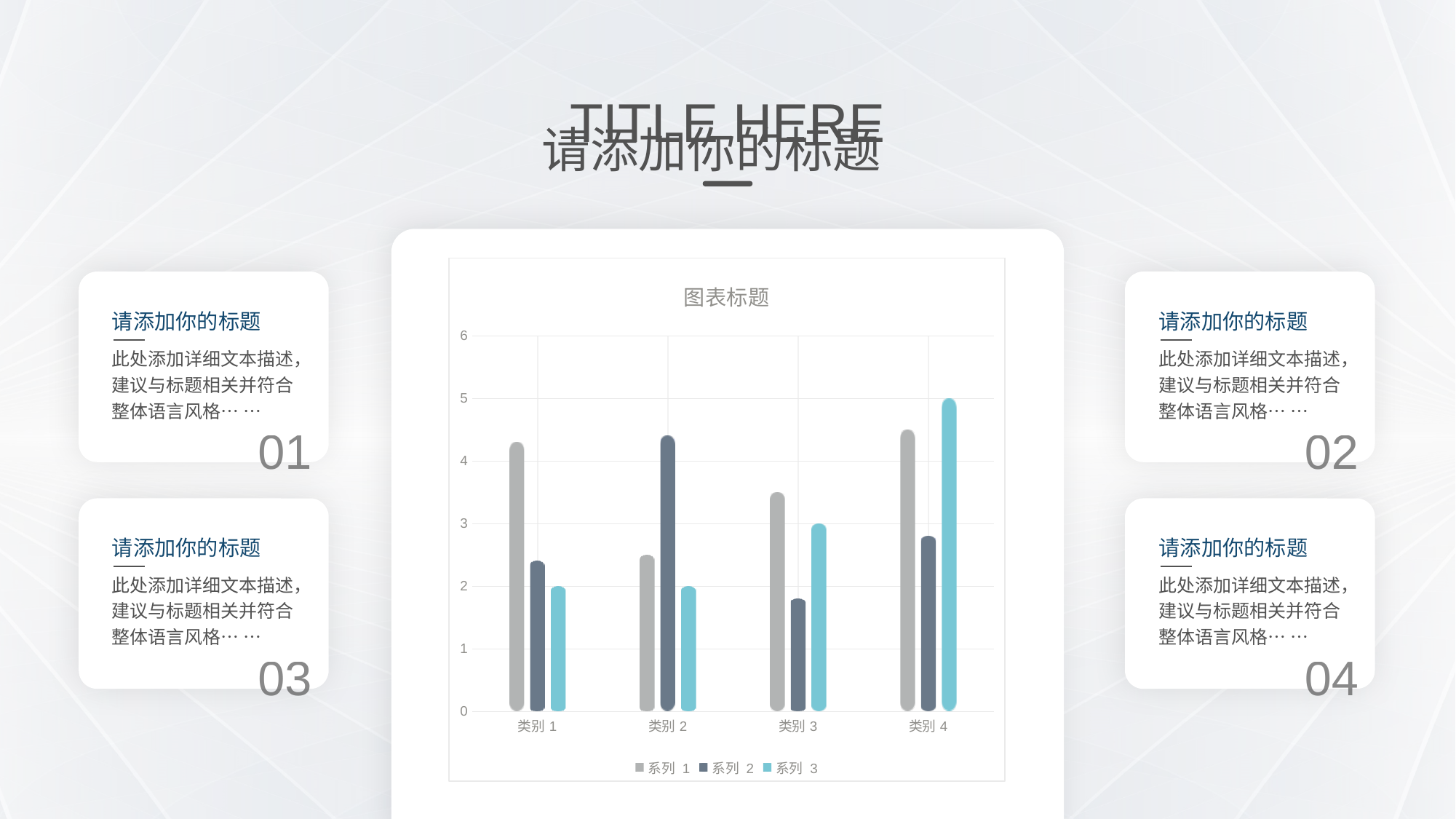

TITLE HERE
请添加你的标题

### Chart: 图表标题

| Category | 系列 1 | 系列 2 | 系列 3 |
|---|---|---|---|
| 类别1 | 4.3 | 2.4 | 2.0 |
| 类别2 | 2.5 | 4.4 | 2.0 |
| 类别3 | 3.5 | 1.8 | 3.0 |
| 类别4 | 4.5 | 2.8 | 5.0 |

请添加你的标题
请添加你的标题
此处添加详细文本描述，建议与标题相关并符合整体语言风格… …
此处添加详细文本描述，建议与标题相关并符合整体语言风格… …
01
02

请添加你的标题
请添加你的标题
此处添加详细文本描述，建议与标题相关并符合整体语言风格… …
此处添加详细文本描述，建议与标题相关并符合整体语言风格… …
03
04